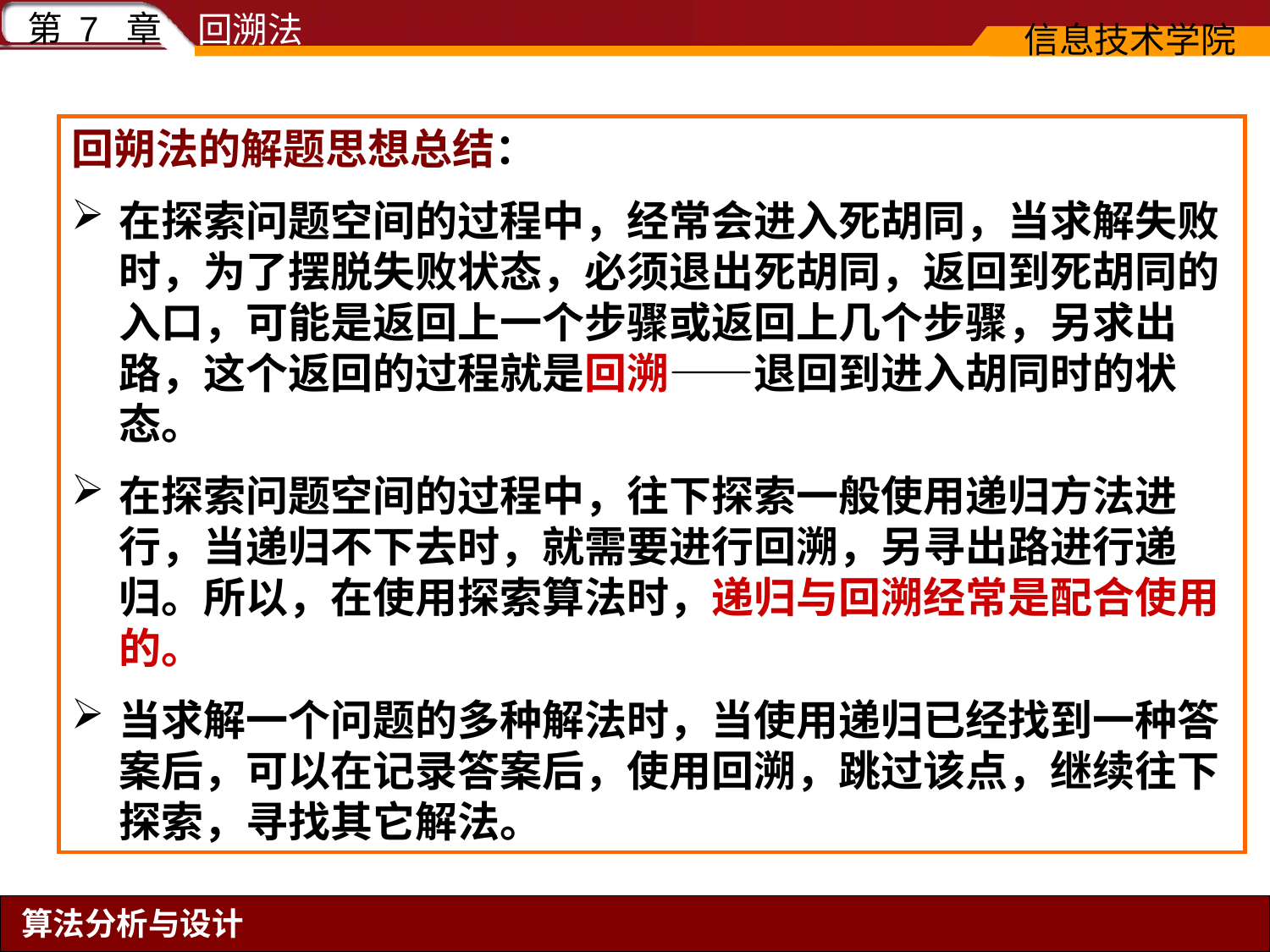

回朔法的解题思想总结：
在探索问题空间的过程中，经常会进入死胡同，当求解失败时，为了摆脱失败状态，必须退出死胡同，返回到死胡同的入口，可能是返回上一个步骤或返回上几个步骤，另求出路，这个返回的过程就是回溯——退回到进入胡同时的状态。
在探索问题空间的过程中，往下探索一般使用递归方法进行，当递归不下去时，就需要进行回溯，另寻出路进行递归。所以，在使用探索算法时，递归与回溯经常是配合使用的。
当求解一个问题的多种解法时，当使用递归已经找到一种答案后，可以在记录答案后，使用回溯，跳过该点，继续往下探索，寻找其它解法。